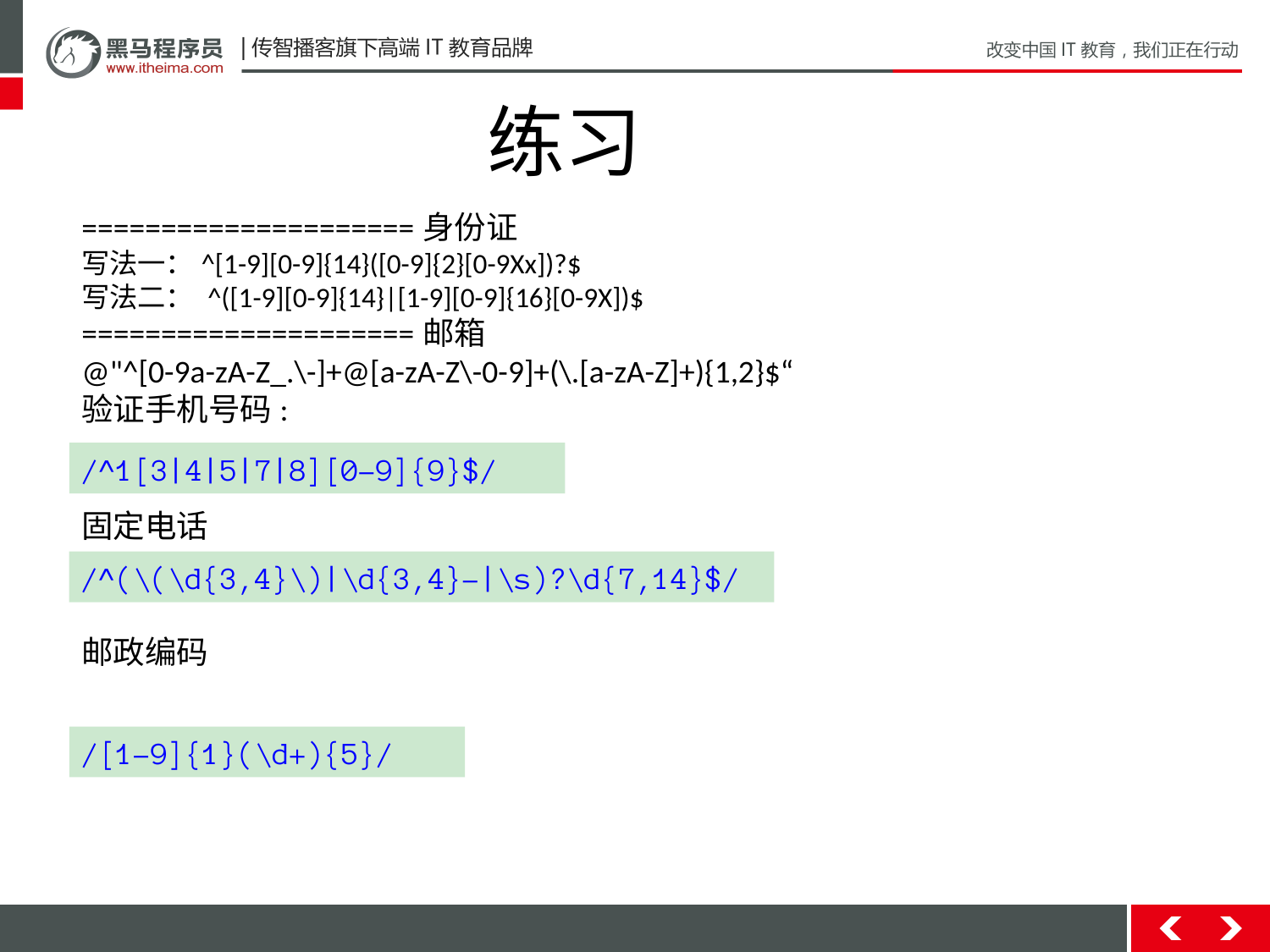

练习
=====================身份证
写法一：^[1-9][0-9]{14}([0-9]{2}[0-9Xx])?$
写法二： ^([1-9][0-9]{14}|[1-9][0-9]{16}[0-9X])$
=====================邮箱
@"^[0-9a-zA-Z_.\-]+@[a-zA-Z\-0-9]+(\.[a-zA-Z]+){1,2}$“
验证手机号码:
/^1[3|4|5|7|8][0-9]{9}$/
固定电话
/^(\(\d{3,4}\)|\d{3,4}-|\s)?\d{7,14}$/
邮政编码
/[1-9]{1}(\d+){5}/